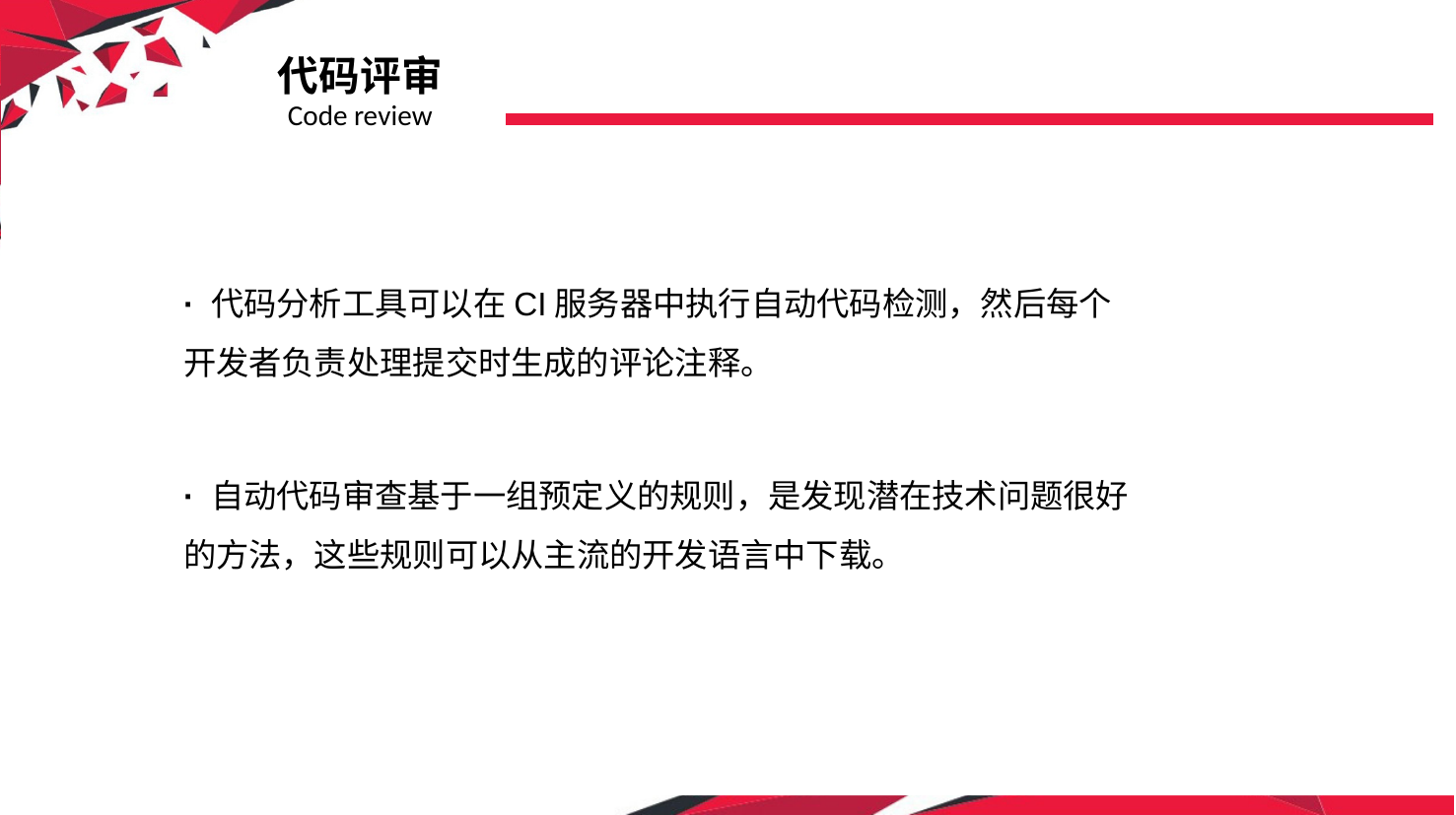

代码评审
Code review

· 代码分析工具可以在CI服务器中执行自动代码检测，然后每个开发者负责处理提交时生成的评论注释。
· 自动代码审查基于一组预定义的规则，是发现潜在技术问题很好的方法，这些规则可以从主流的开发语言中下载。